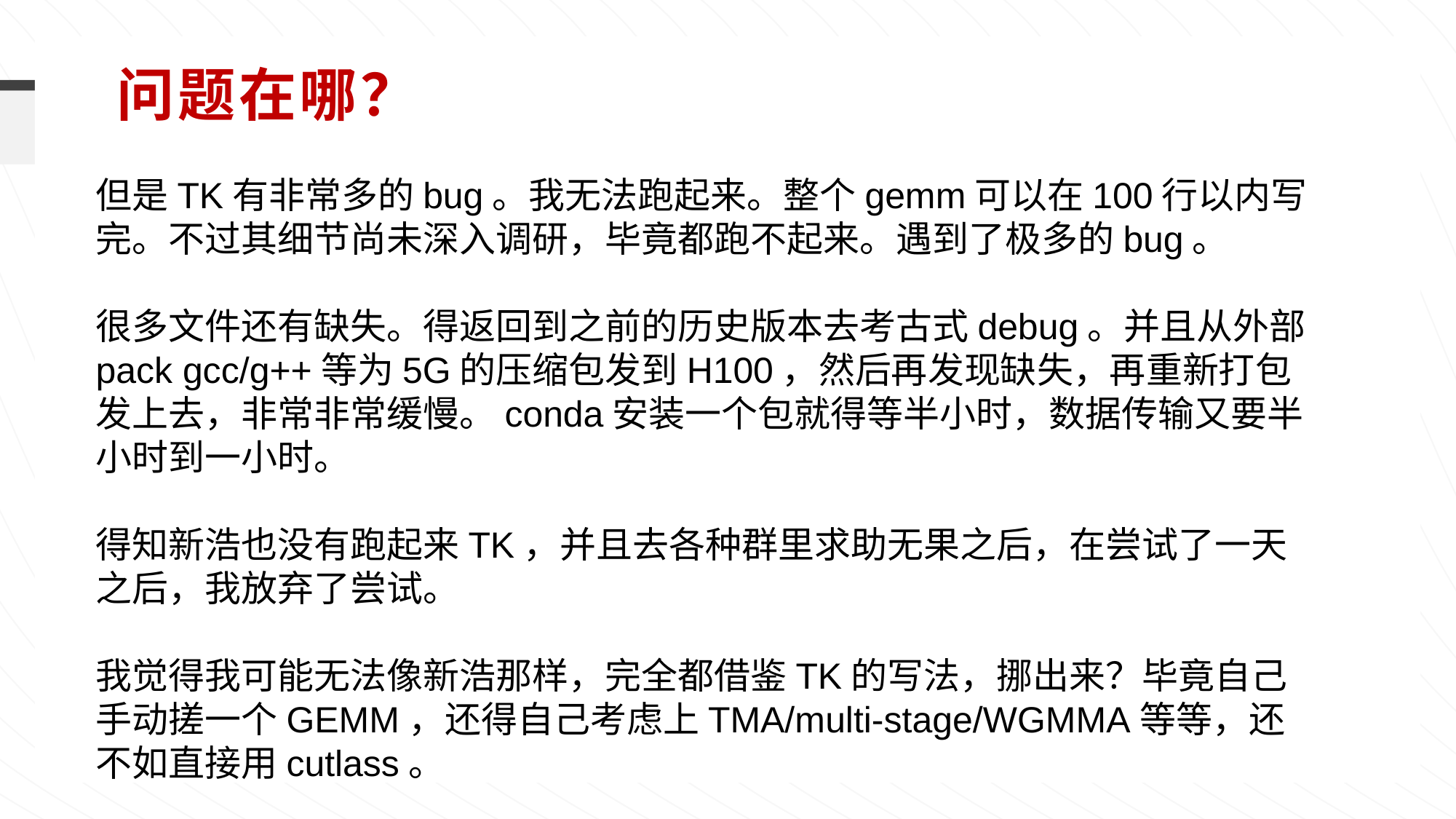

问题在哪？
但是TK有非常多的bug。我无法跑起来。整个gemm可以在100行以内写完。不过其细节尚未深入调研，毕竟都跑不起来。遇到了极多的bug。

很多文件还有缺失。得返回到之前的历史版本去考古式debug。并且从外部pack gcc/g++等为5G的压缩包发到H100，然后再发现缺失，再重新打包发上去，非常非常缓慢。conda安装一个包就得等半小时，数据传输又要半小时到一小时。

得知新浩也没有跑起来TK，并且去各种群里求助无果之后，在尝试了一天之后，我放弃了尝试。

我觉得我可能无法像新浩那样，完全都借鉴TK的写法，挪出来？毕竟自己手动搓一个GEMM，还得自己考虑上TMA/multi-stage/WGMMA等等，还不如直接用cutlass。